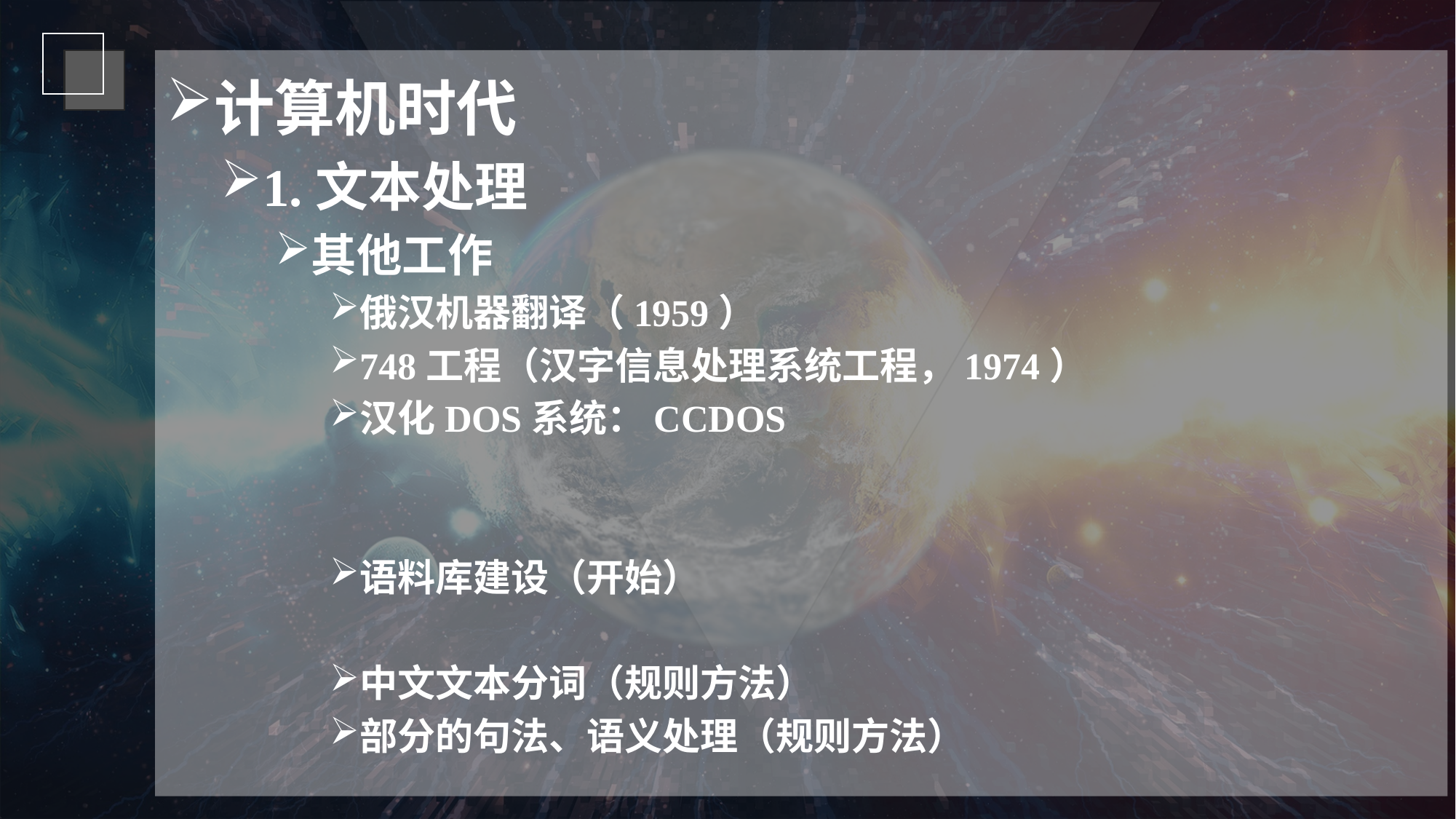

计算机时代
1.文本处理
其他工作
俄汉机器翻译（1959）
748工程（汉字信息处理系统工程，1974）
汉化DOS系统：CCDOS

语料库建设（开始）

中文文本分词（规则方法）
部分的句法、语义处理（规则方法）